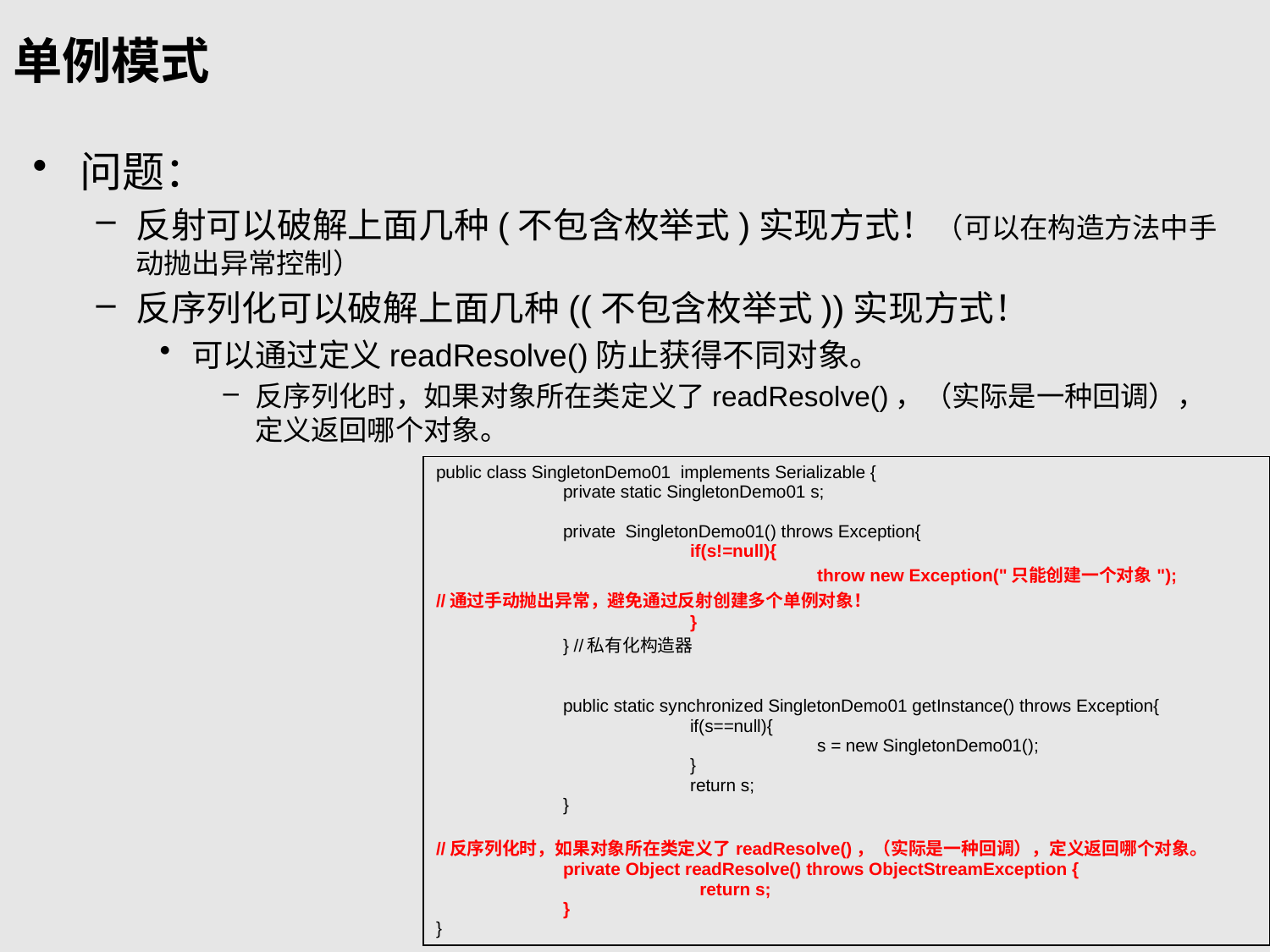

# 单例模式
问题：
反射可以破解上面几种(不包含枚举式)实现方式！（可以在构造方法中手动抛出异常控制）
反序列化可以破解上面几种((不包含枚举式))实现方式！
可以通过定义readResolve()防止获得不同对象。
反序列化时，如果对象所在类定义了readResolve()，（实际是一种回调），定义返回哪个对象。
| public class SingletonDemo01 implements Serializable { private static SingletonDemo01 s; private SingletonDemo01() throws Exception{ if(s!=null){ throw new Exception("只能创建一个对象"); //通过手动抛出异常，避免通过反射创建多个单例对象！ } } //私有化构造器 public static synchronized SingletonDemo01 getInstance() throws Exception{ if(s==null){ s = new SingletonDemo01(); } return s; } //反序列化时，如果对象所在类定义了readResolve()，（实际是一种回调），定义返回哪个对象。 private Object readResolve() throws ObjectStreamException { return s; } } |
| --- |